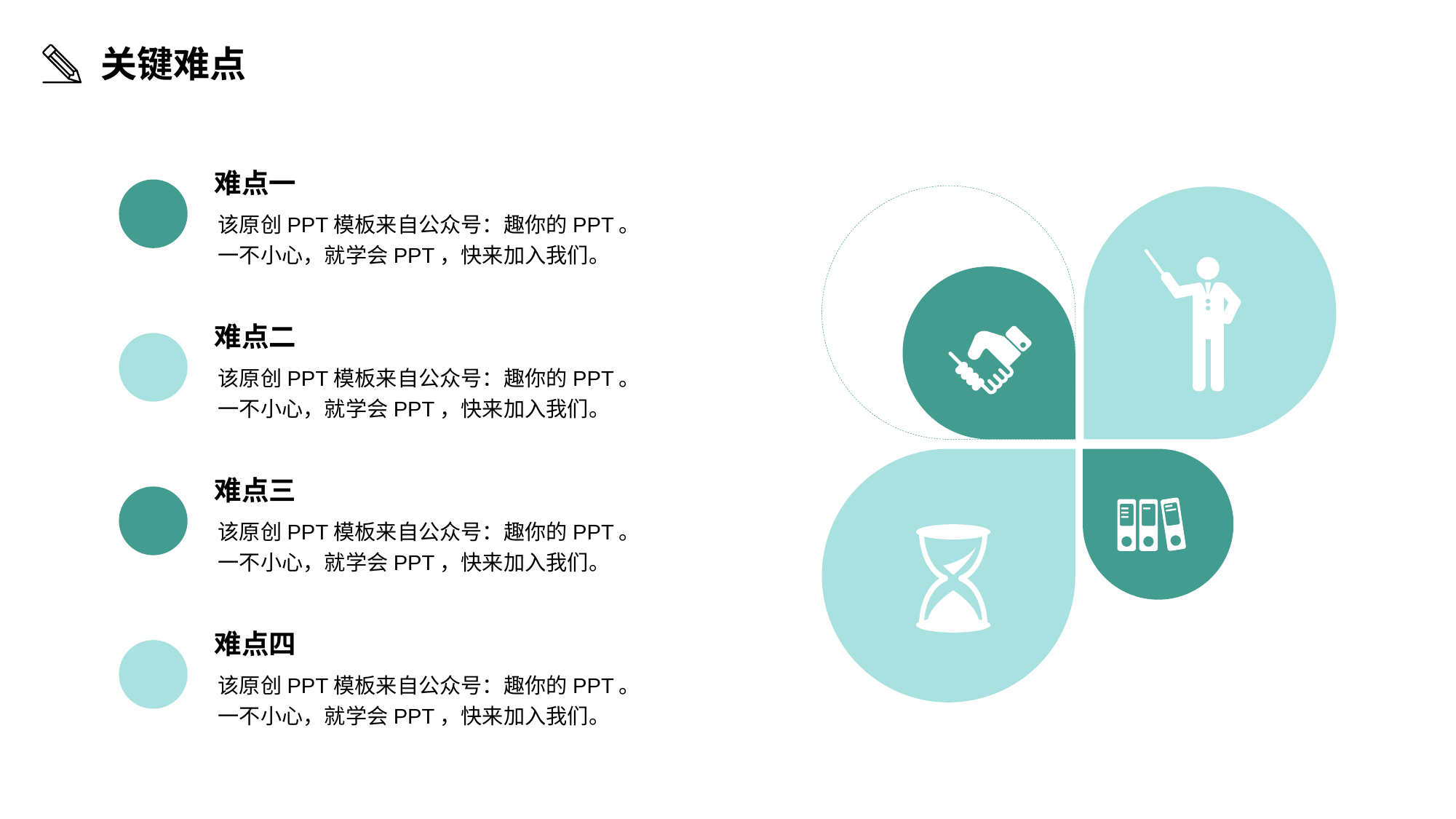

关键难点

难点一

该原创PPT模板来自公众号：趣你的PPT。一不小心，就学会PPT，快来加入我们。

难点二

该原创PPT模板来自公众号：趣你的PPT。一不小心，就学会PPT，快来加入我们。

难点三

该原创PPT模板来自公众号：趣你的PPT。一不小心，就学会PPT，快来加入我们。

难点四

该原创PPT模板来自公众号：趣你的PPT。一不小心，就学会PPT，快来加入我们。